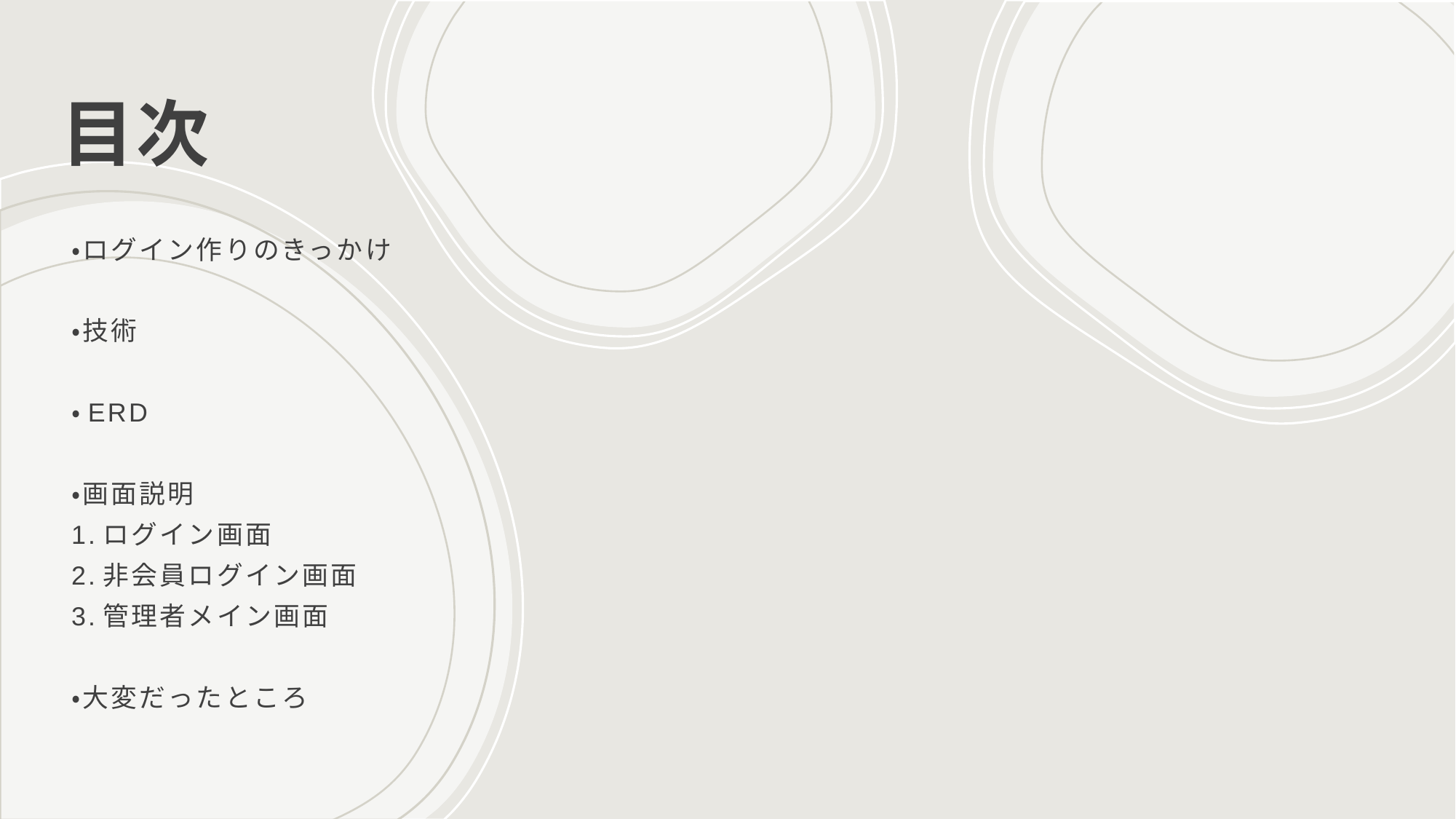

# 目次
・ログイン作りのきっかけ

・技術

・ERD

・画面説明
1.ログイン画面
2.非会員ログイン画面
3.管理者メイン画面

・大変だったところ